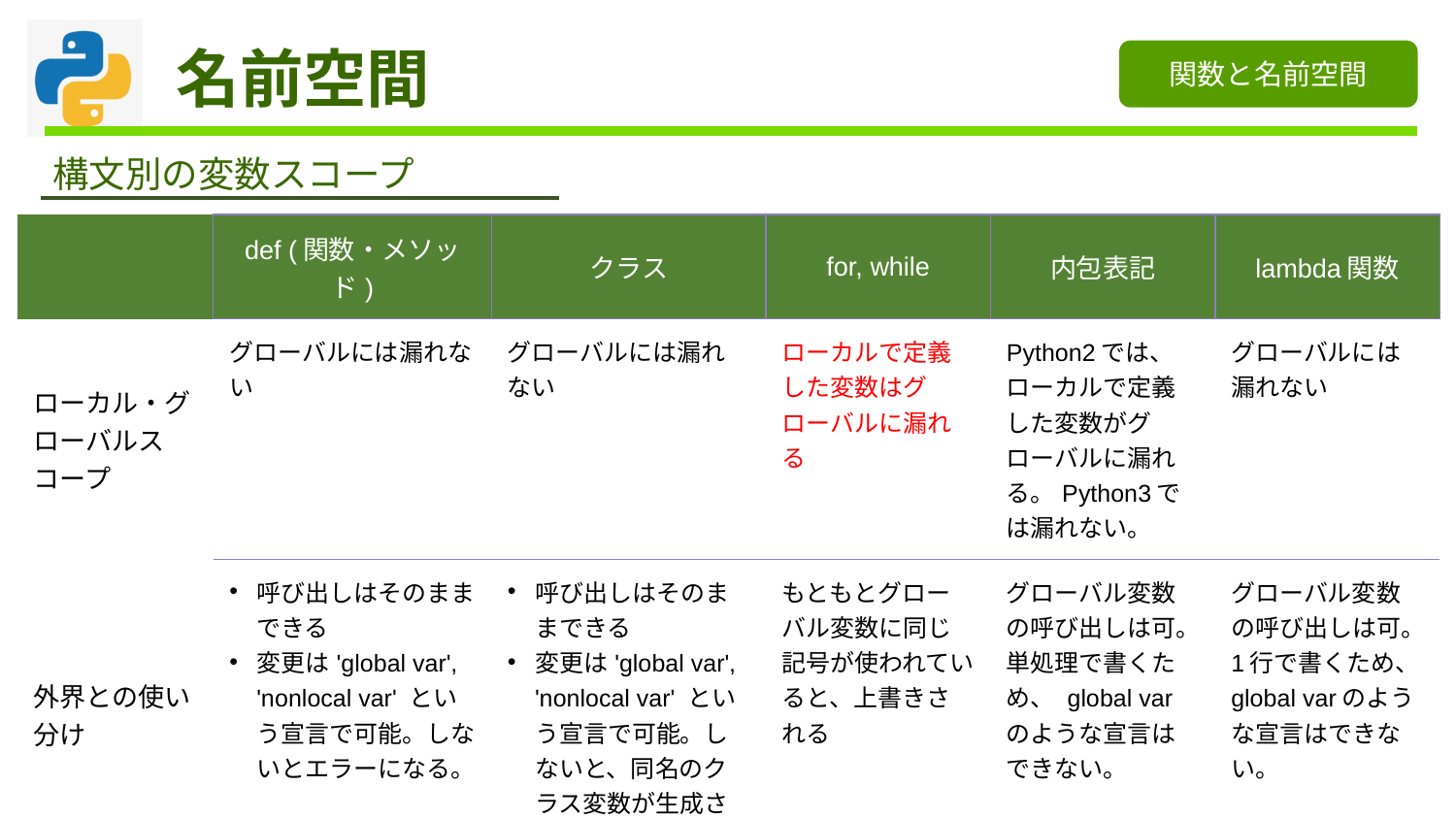

# 名前空間
関数と名前空間
構文別の変数スコープ
|  | def (関数・メソッド) | クラス | for, while | 内包表記 | lambda関数 |
| --- | --- | --- | --- | --- | --- |
| ローカル・グローバルスコープ | グローバルには漏れない | グローバルには漏れない | ローカルで定義した変数はグローバルに漏れる | Python2では、ローカルで定義した変数がグローバルに漏れる。Python3では漏れない。 | グローバルには漏れない |
| 外界との使い分け | 呼び出しはそのままできる 変更は'global var', 'nonlocal var' という宣言で可能。しないとエラーになる。 | 呼び出しはそのままできる 変更は'global var', 'nonlocal var' という宣言で可能。しないと、同名のクラス変数が生成される。 | もともとグローバル変数に同じ記号が使われていると、上書きされる | グローバル変数の呼び出しは可。 単処理で書くため、 global varのような宣言はできない。 | グローバル変数の呼び出しは可。 1行で書くため、 global varのような宣言はできない。 |
| グローバルからのアクセス可否 | 不可 | class.var, instance.var という形式でアクセス可 | アクセス可 (グローバル変数として定義される) | 不可 | 不可 |